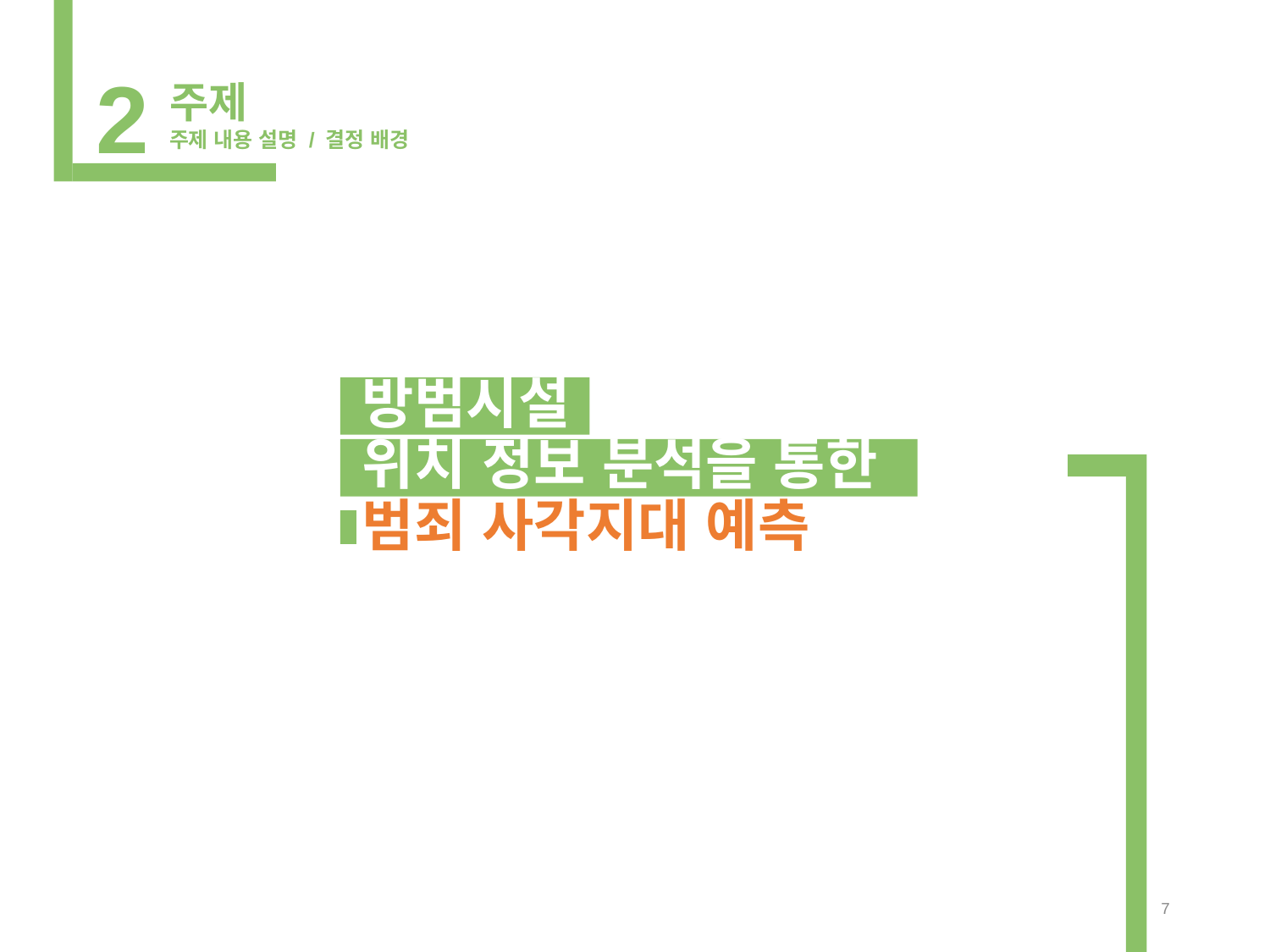

2
주제
주제 내용 설명 / 결정 배경

# 방범시설 위치 정보 분석을 통한 범죄 사각지대 예측

7